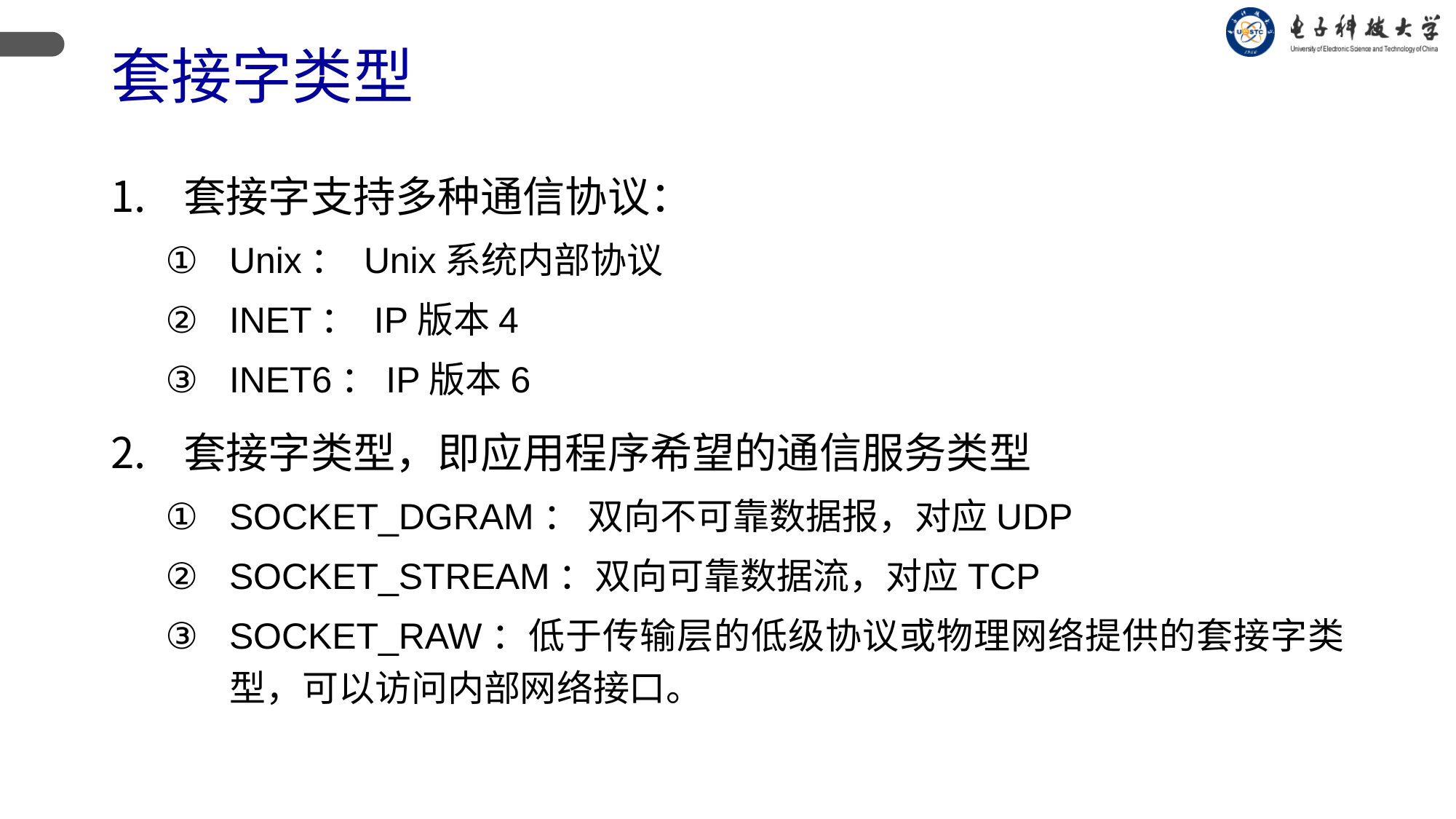

# 套接字类型
套接字支持多种通信协议：
Unix： Unix系统内部协议
INET： IP版本4
INET6：IP版本6
套接字类型，即应用程序希望的通信服务类型
SOCKET_DGRAM： 双向不可靠数据报，对应UDP
SOCKET_STREAM：双向可靠数据流，对应TCP
SOCKET_RAW：低于传输层的低级协议或物理网络提供的套接字类型，可以访问内部网络接口。